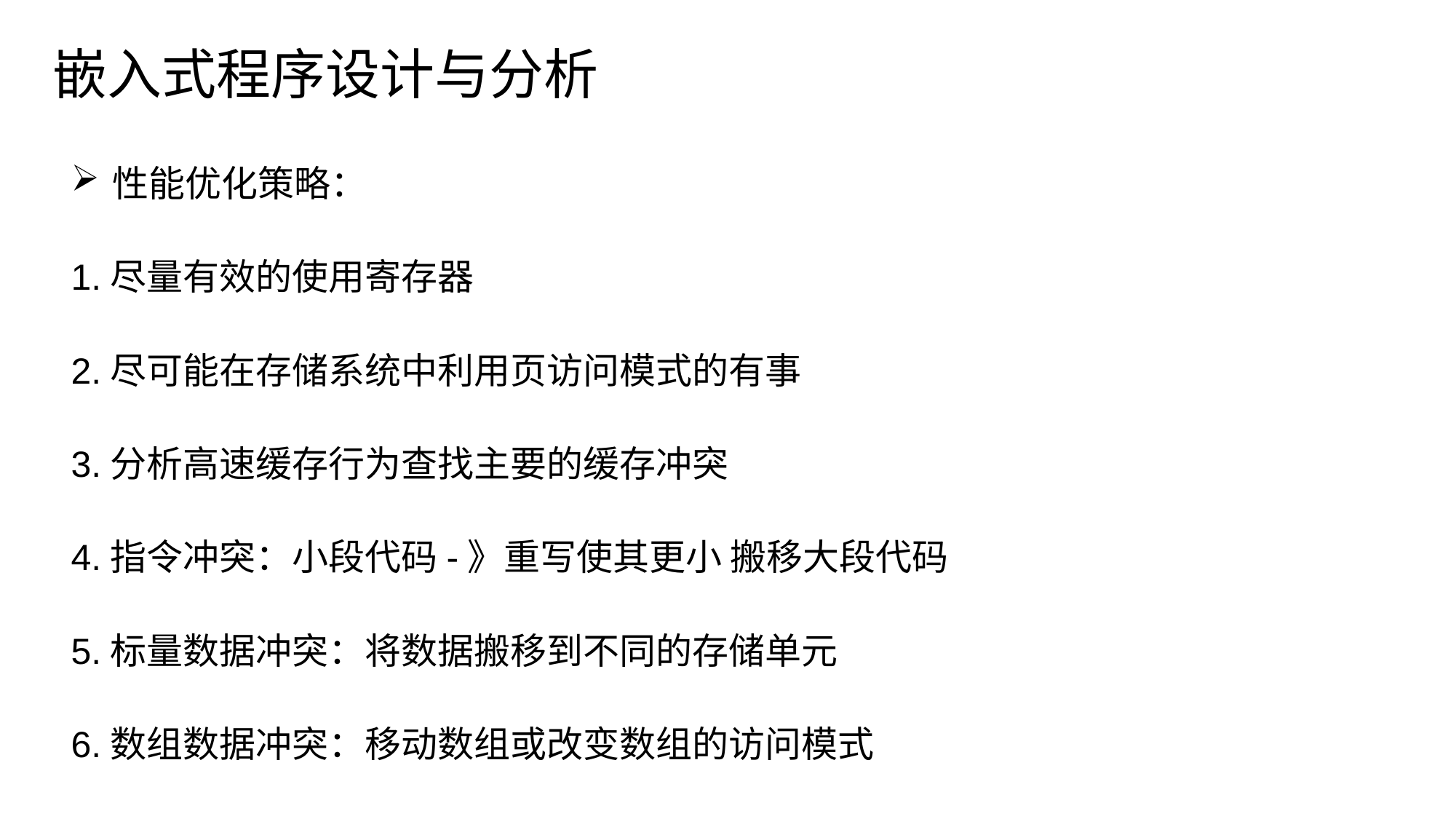

# 嵌入式程序设计与分析
性能优化策略：
1.尽量有效的使用寄存器
2.尽可能在存储系统中利用页访问模式的有事
3.分析高速缓存行为查找主要的缓存冲突
4.指令冲突：小段代码-》重写使其更小 搬移大段代码
5.标量数据冲突：将数据搬移到不同的存储单元
6.数组数据冲突：移动数组或改变数组的访问模式

30